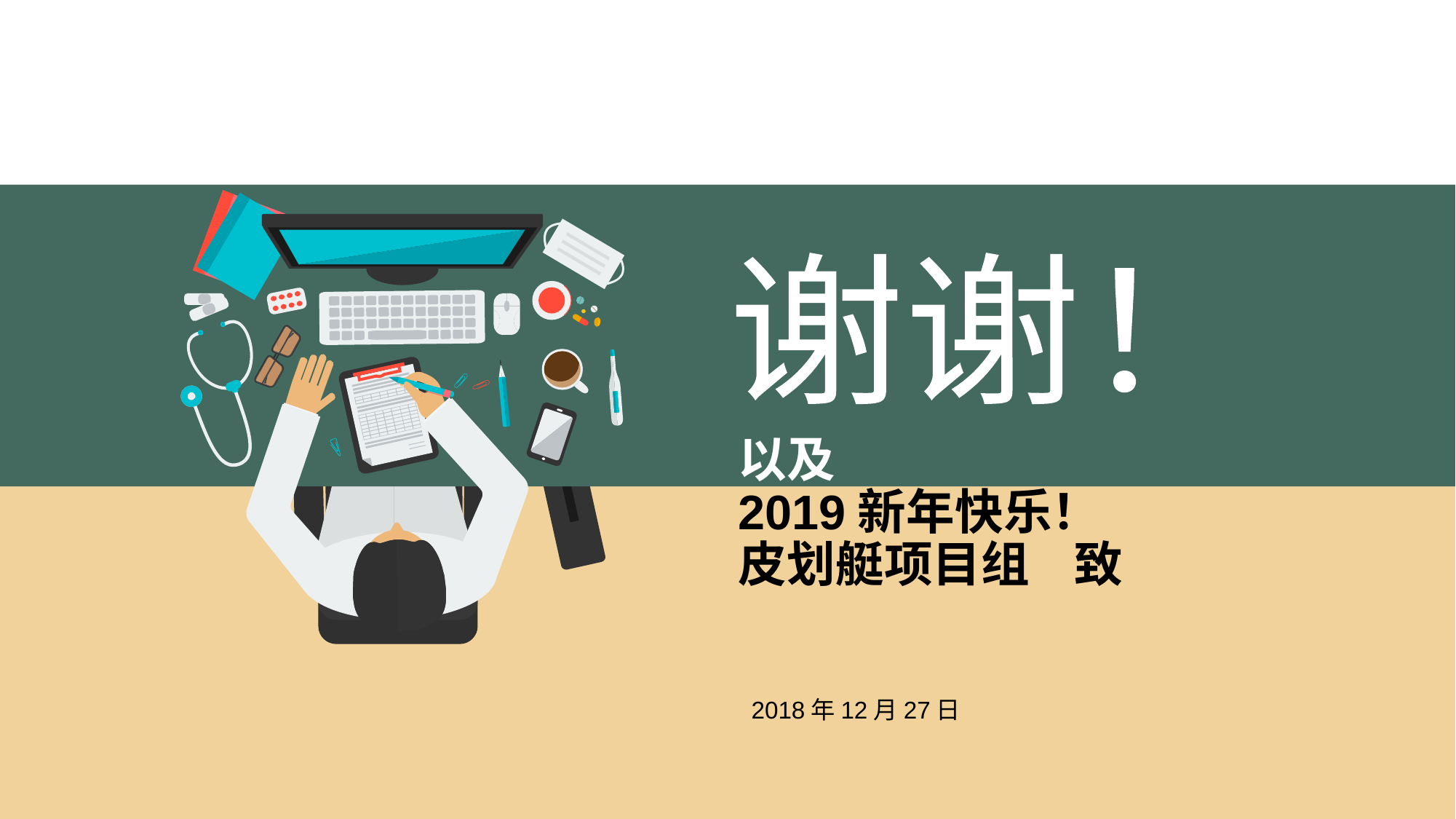

谢谢！
# 以及 2019新年快乐！ 皮划艇项目组    致
2018年12月27日